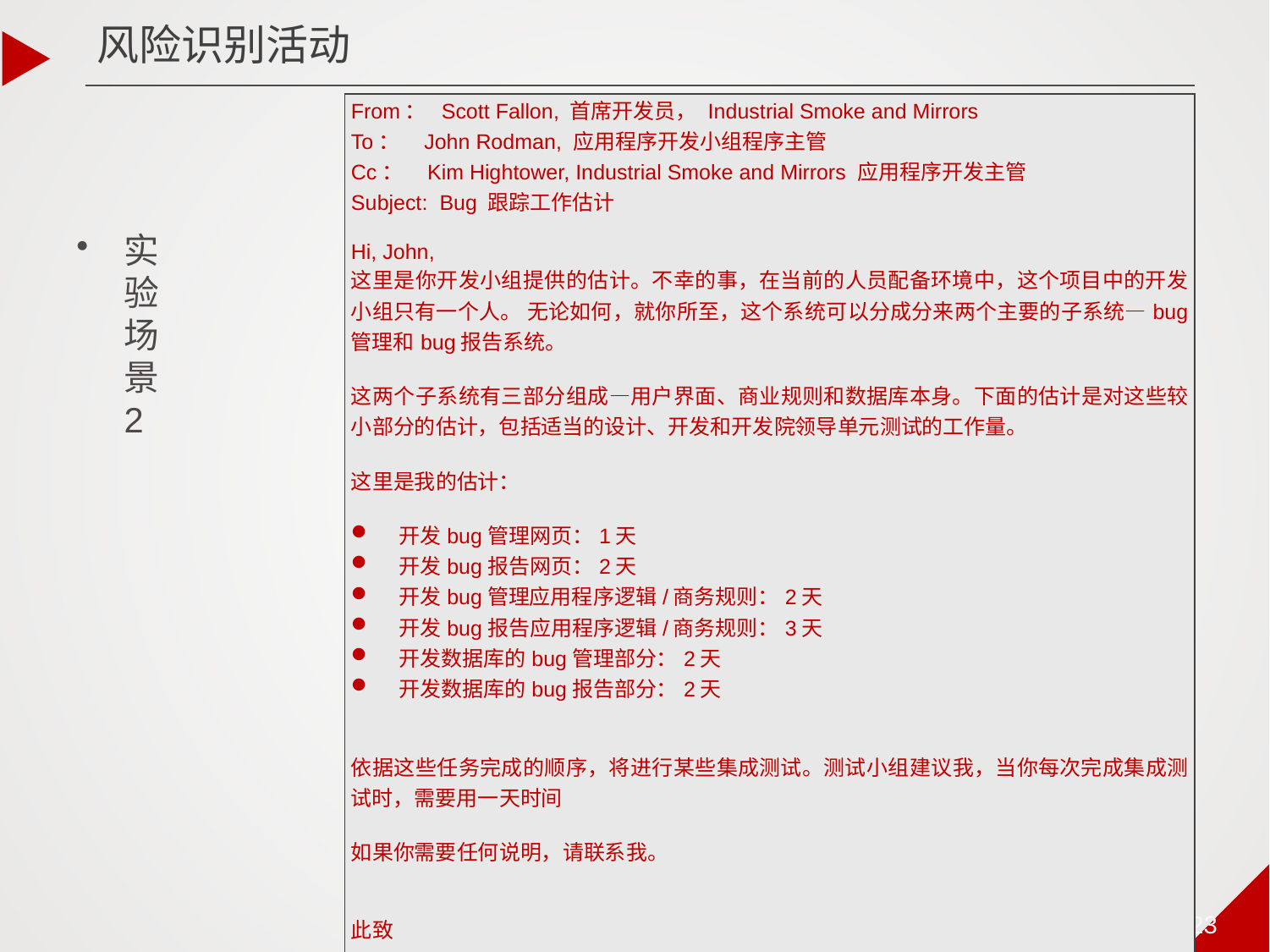

风险识别活动

| From： Scott Fallon, 首席开发员， Industrial Smoke and Mirrors To： John Rodman, 应用程序开发小组程序主管 Cc： Kim Hightower, Industrial Smoke and Mirrors 应用程序开发主管 Subject: Bug 跟踪工作估计   Hi, John, 这里是你开发小组提供的估计。不幸的事，在当前的人员配备环境中，这个项目中的开发小组只有一个人。 无论如何，就你所至，这个系统可以分成分来两个主要的子系统—bug 管理和bug报告系统。   这两个子系统有三部分组成—用户界面、商业规则和数据库本身。下面的估计是对这些较小部分的估计，包括适当的设计、开发和开发院领导单元测试的工作量。   这里是我的估计：   开发bug管理网页：1天 开发bug报告网页：2天 开发bug管理应用程序逻辑/商务规则：2天 开发bug报告应用程序逻辑/商务规则：3天 开发数据库的bug管理部分：2天 开发数据库的bug报告部分：2天     依据这些任务完成的顺序，将进行某些集成测试。测试小组建议我，当你每次完成集成测试时，需要用一天时间   如果你需要任何说明，请联系我。     此致   Scott 敬礼 |
| --- |
实验场景2